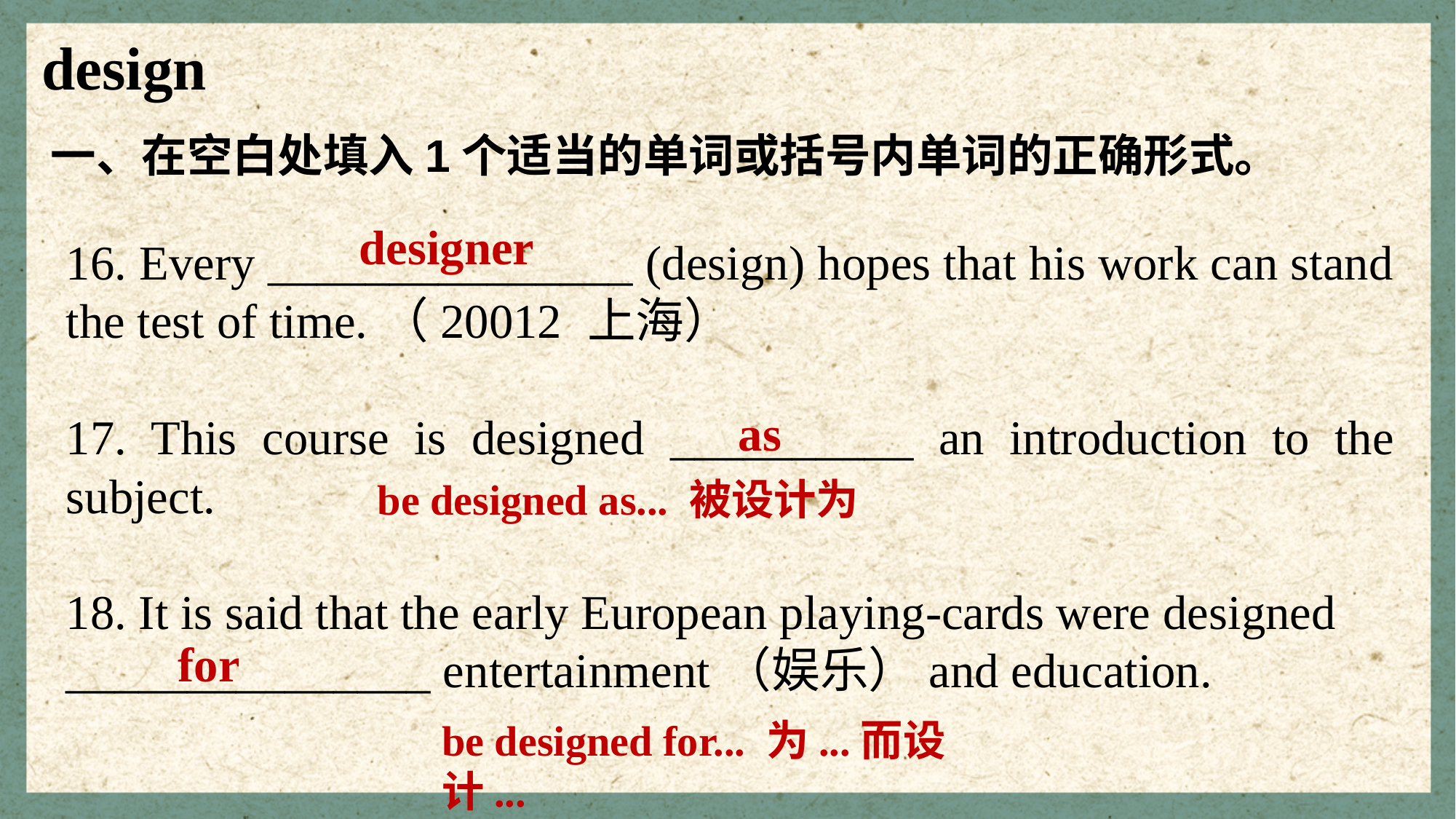

design
一、在空白处填入1个适当的单词或括号内单词的正确形式。
designer
16. Every _______________ (design) hopes that his work can stand the test of time.（20012 上海）

17. This course is designed __________ an introduction to the subject.

18. It is said that the early European playing-cards were designed
_______________ entertainment（娱乐）and education.
as
be designed as... 被设计为
for
be designed for... 为...而设计...